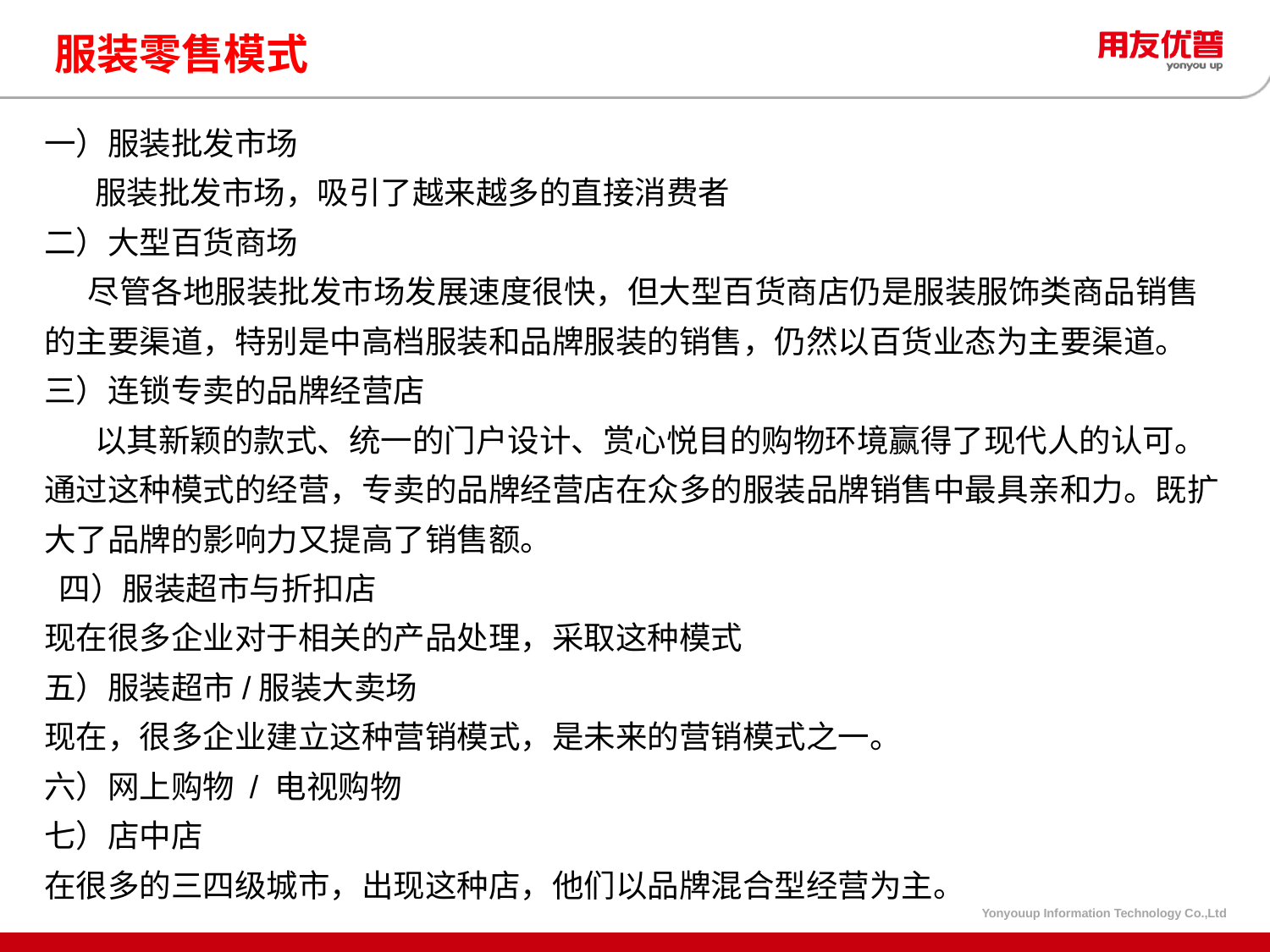

# 服装零售模式
一）服装批发市场
      服装批发市场，吸引了越来越多的直接消费者
二）大型百货商场
     尽管各地服装批发市场发展速度很快，但大型百货商店仍是服装服饰类商品销售的主要渠道，特别是中高档服装和品牌服装的销售，仍然以百货业态为主要渠道。
三）连锁专卖的品牌经营店
      以其新颖的款式、统一的门户设计、赏心悦目的购物环境赢得了现代人的认可。通过这种模式的经营，专卖的品牌经营店在众多的服装品牌销售中最具亲和力。既扩大了品牌的影响力又提高了销售额。
 四）服装超市与折扣店
现在很多企业对于相关的产品处理，采取这种模式
五）服装超市/服装大卖场
现在，很多企业建立这种营销模式，是未来的营销模式之一。
六）网上购物 / 电视购物
七）店中店
在很多的三四级城市，出现这种店，他们以品牌混合型经营为主。